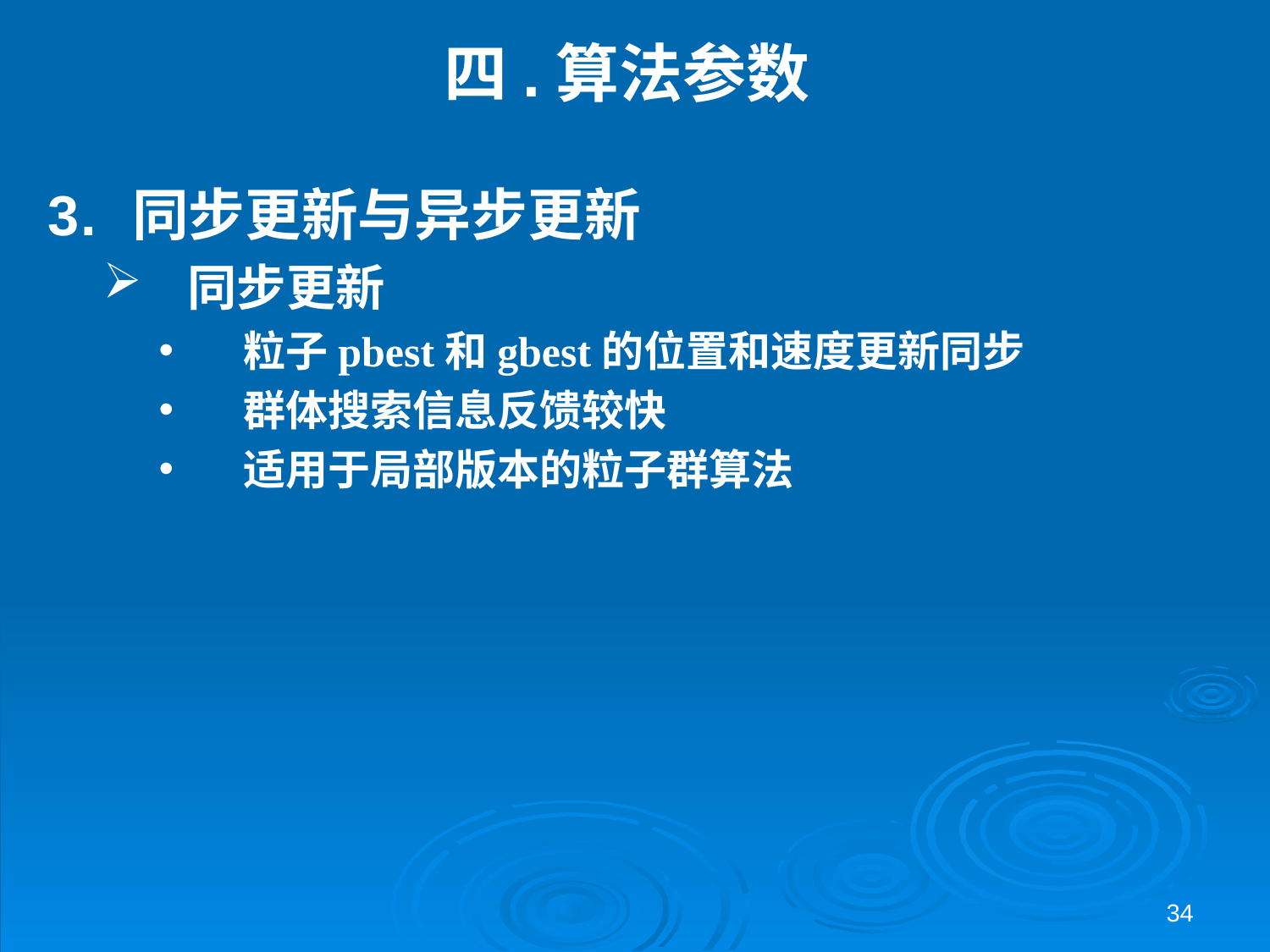

# 四.算法参数
同步更新与异步更新
同步更新
粒子pbest和gbest的位置和速度更新同步
群体搜索信息反馈较快
适用于局部版本的粒子群算法
34